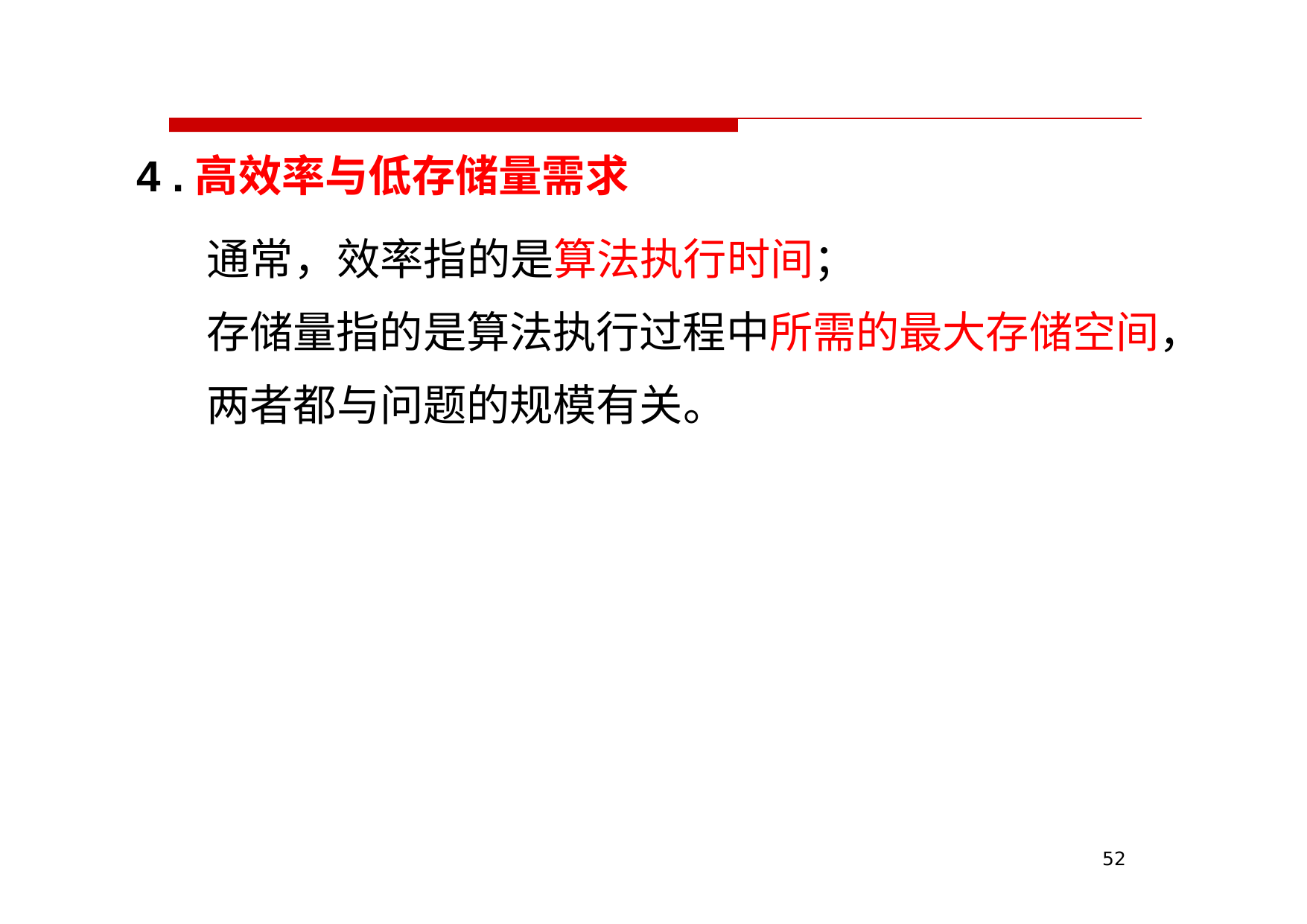

4 .高效率与低存储量需求
通常，效率指的是算法执行时间；
存储量指的是算法执行过程中所需的最大存储空间， 两者都与问题的规模有关。
52